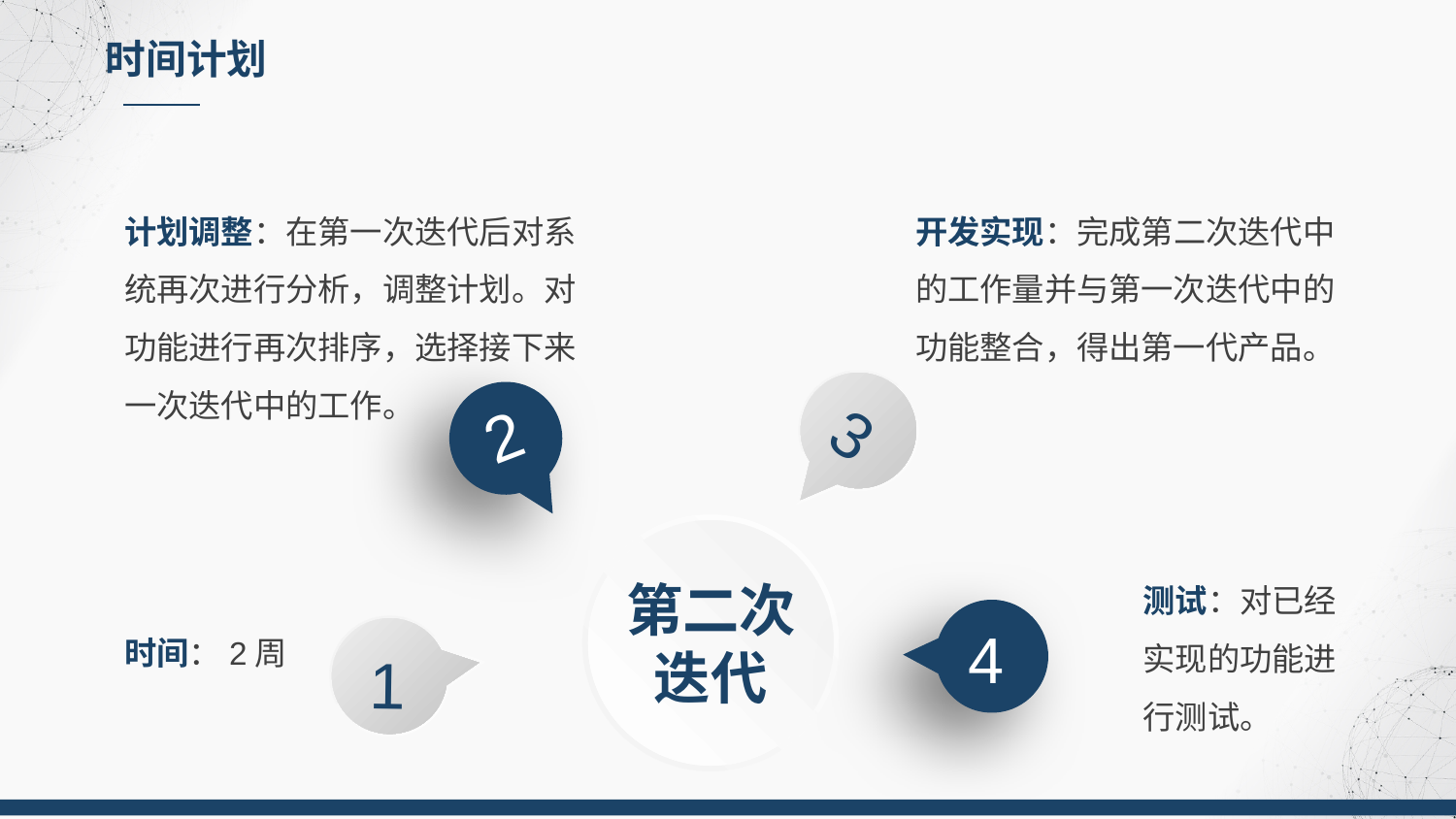

时间计划
计划调整：在第一次迭代后对系统再次进行分析，调整计划。对功能进行再次排序，选择接下来一次迭代中的工作。
开发实现：完成第二次迭代中的工作量并与第一次迭代中的功能整合，得出第一代产品。

3

2

第二次迭代
测试：对已经实现的功能进行测试。

4

1
时间：2周